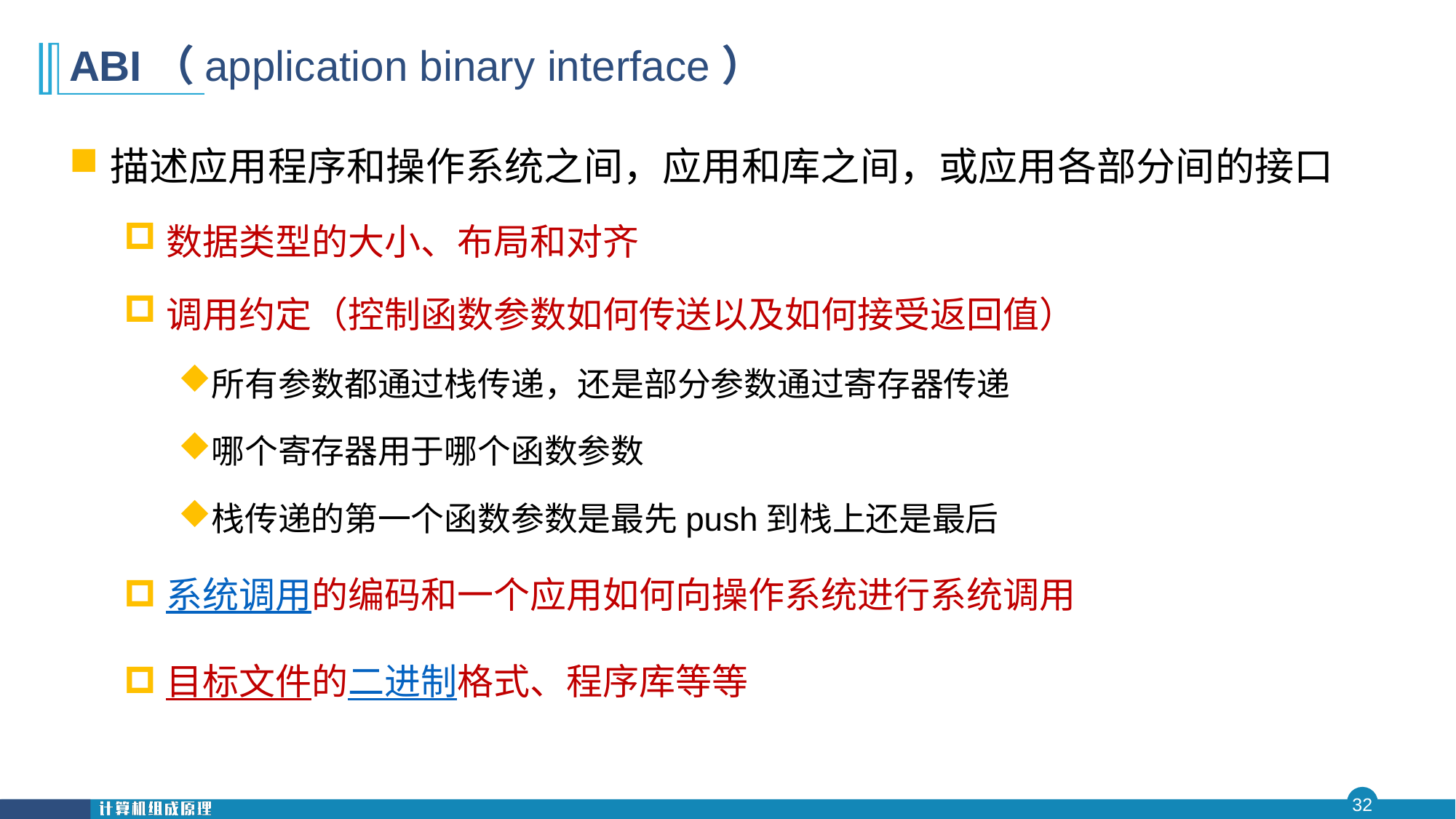

# ABI（application binary interface）
描述应用程序和操作系统之间，应用和库之间，或应用各部分间的接口
数据类型的大小、布局和对齐
调用约定（控制函数参数如何传送以及如何接受返回值）
所有参数都通过栈传递，还是部分参数通过寄存器传递
哪个寄存器用于哪个函数参数
栈传递的第一个函数参数是最先push到栈上还是最后
系统调用的编码和一个应用如何向操作系统进行系统调用
目标文件的二进制格式、程序库等等